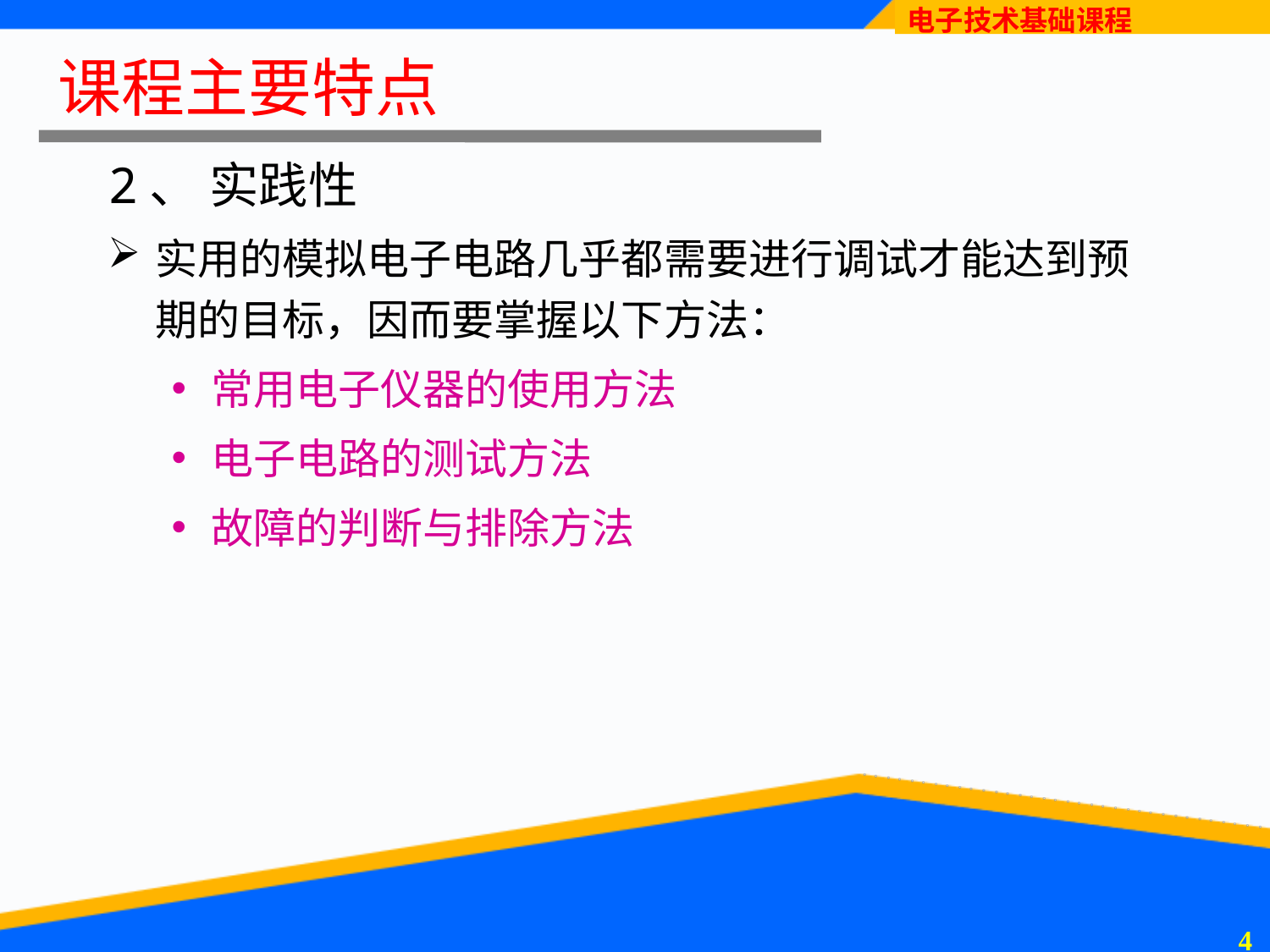

# 课程主要特点
2、 实践性
实用的模拟电子电路几乎都需要进行调试才能达到预期的目标，因而要掌握以下方法：
常用电子仪器的使用方法
电子电路的测试方法
故障的判断与排除方法

4